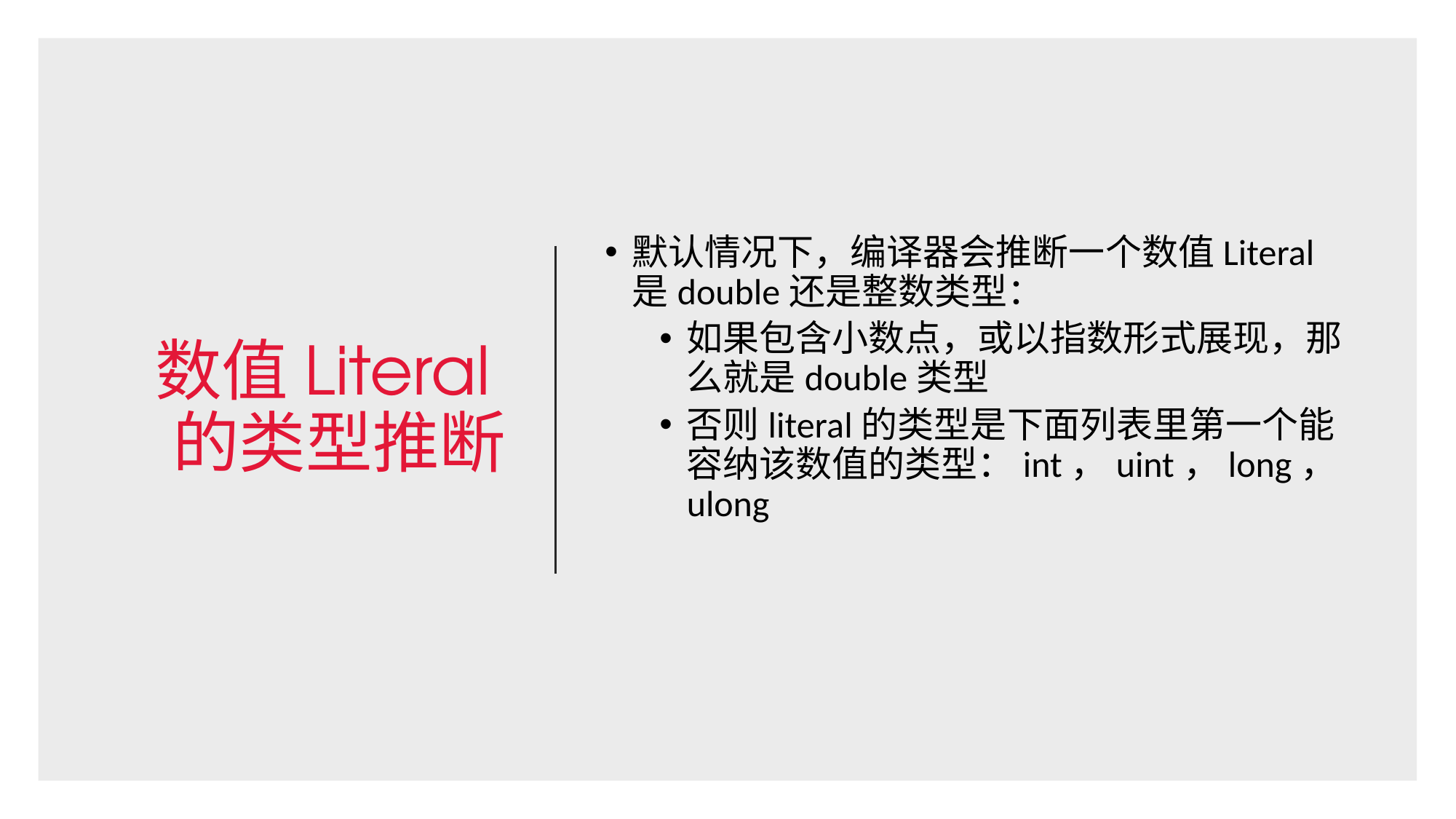

# 数值Literal的类型推断
默认情况下，编译器会推断一个数值Literal是double还是整数类型：
如果包含小数点，或以指数形式展现，那么就是double类型
否则literal的类型是下面列表里第一个能容纳该数值的类型：int，uint，long，ulong